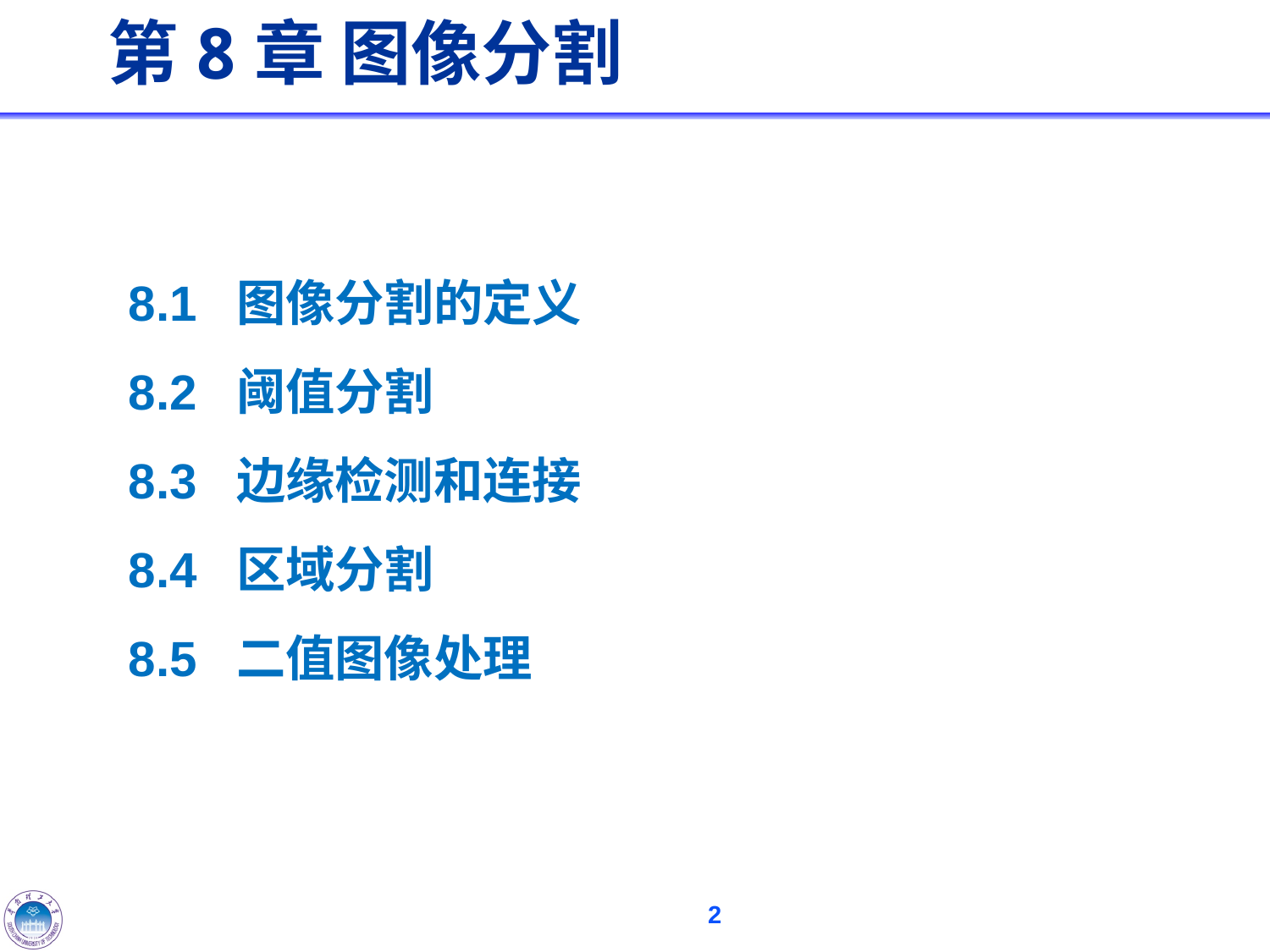

# 第8章 图像分割
8.1  图像分割的定义
8.2  阈值分割
8.3  边缘检测和连接
8.4  区域分割
8.5  二值图像处理